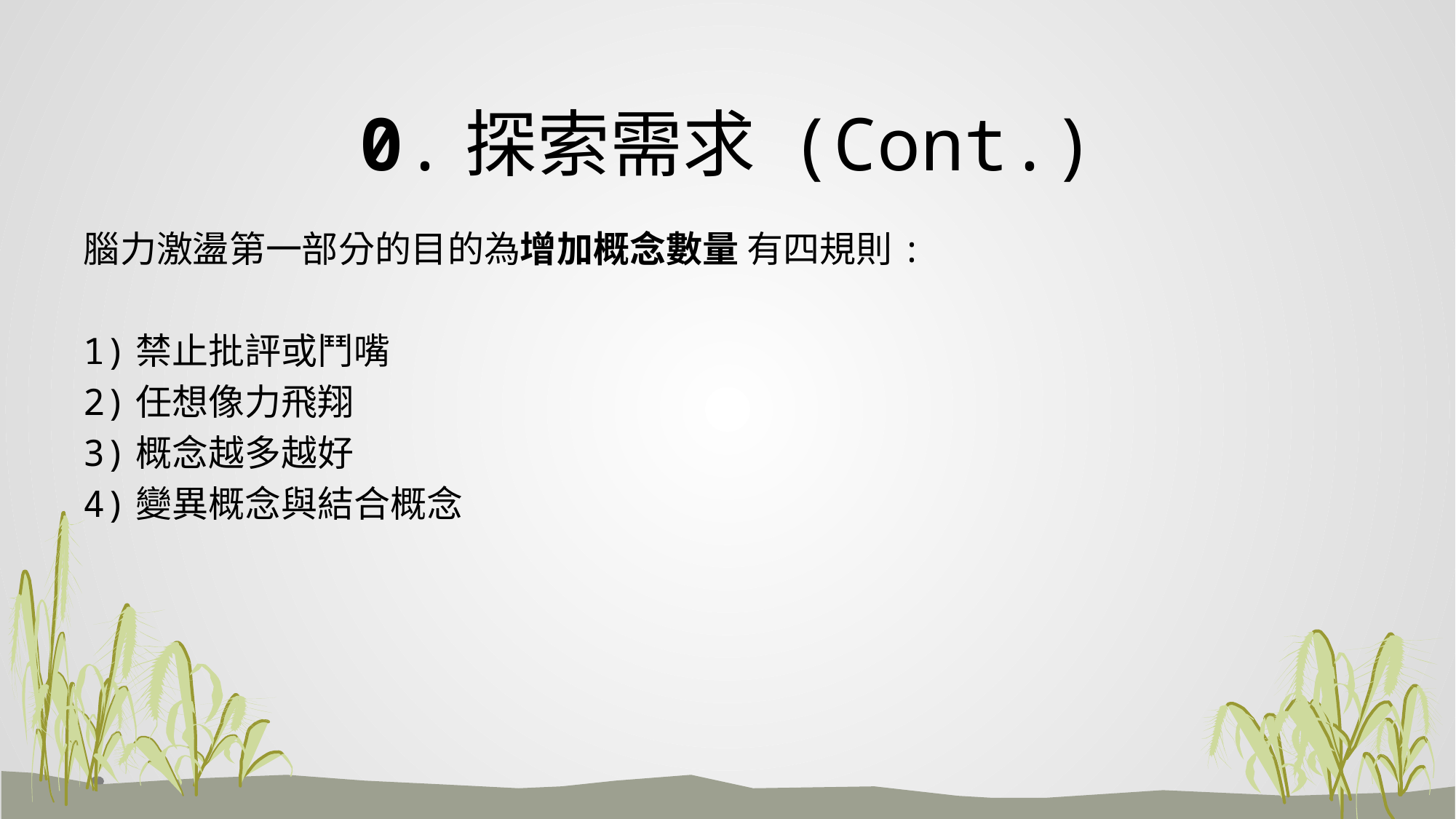

# 0.探索需求 (Cont.)
腦力激盪第一部分的目的為增加概念數量 有四規則:

1)禁止批評或鬥嘴
2)任想像力飛翔
3)概念越多越好
4)變異概念與結合概念